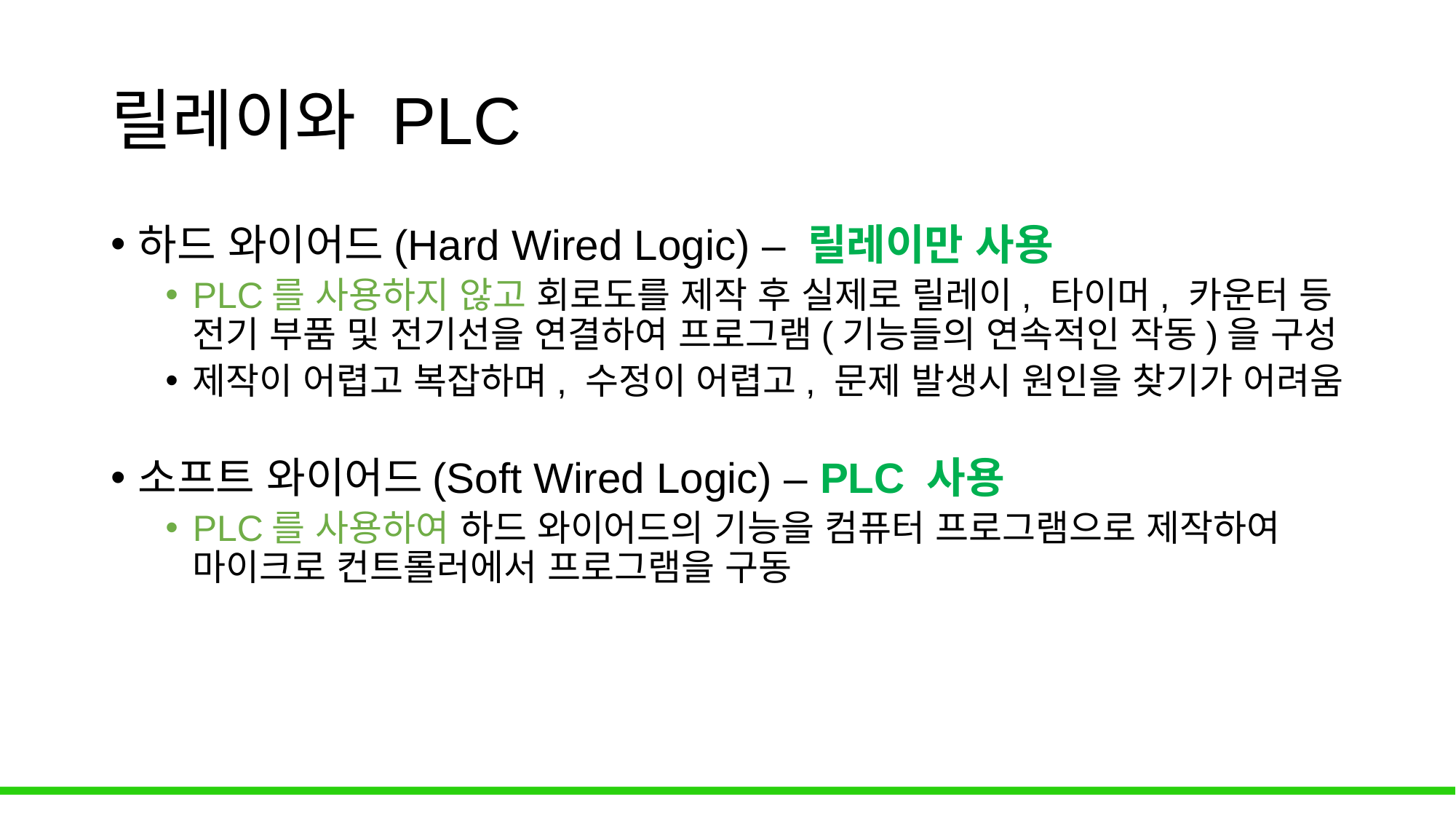

# 릴레이와 PLC
하드 와이어드(Hard Wired Logic) – 릴레이만 사용
PLC를 사용하지 않고 회로도를 제작 후 실제로 릴레이, 타이머, 카운터 등 전기 부품 및 전기선을 연결하여 프로그램(기능들의 연속적인 작동)을 구성
제작이 어렵고 복잡하며, 수정이 어렵고, 문제 발생시 원인을 찾기가 어려움
소프트 와이어드(Soft Wired Logic) – PLC 사용
PLC를 사용하여 하드 와이어드의 기능을 컴퓨터 프로그램으로 제작하여 마이크로 컨트롤러에서 프로그램을 구동